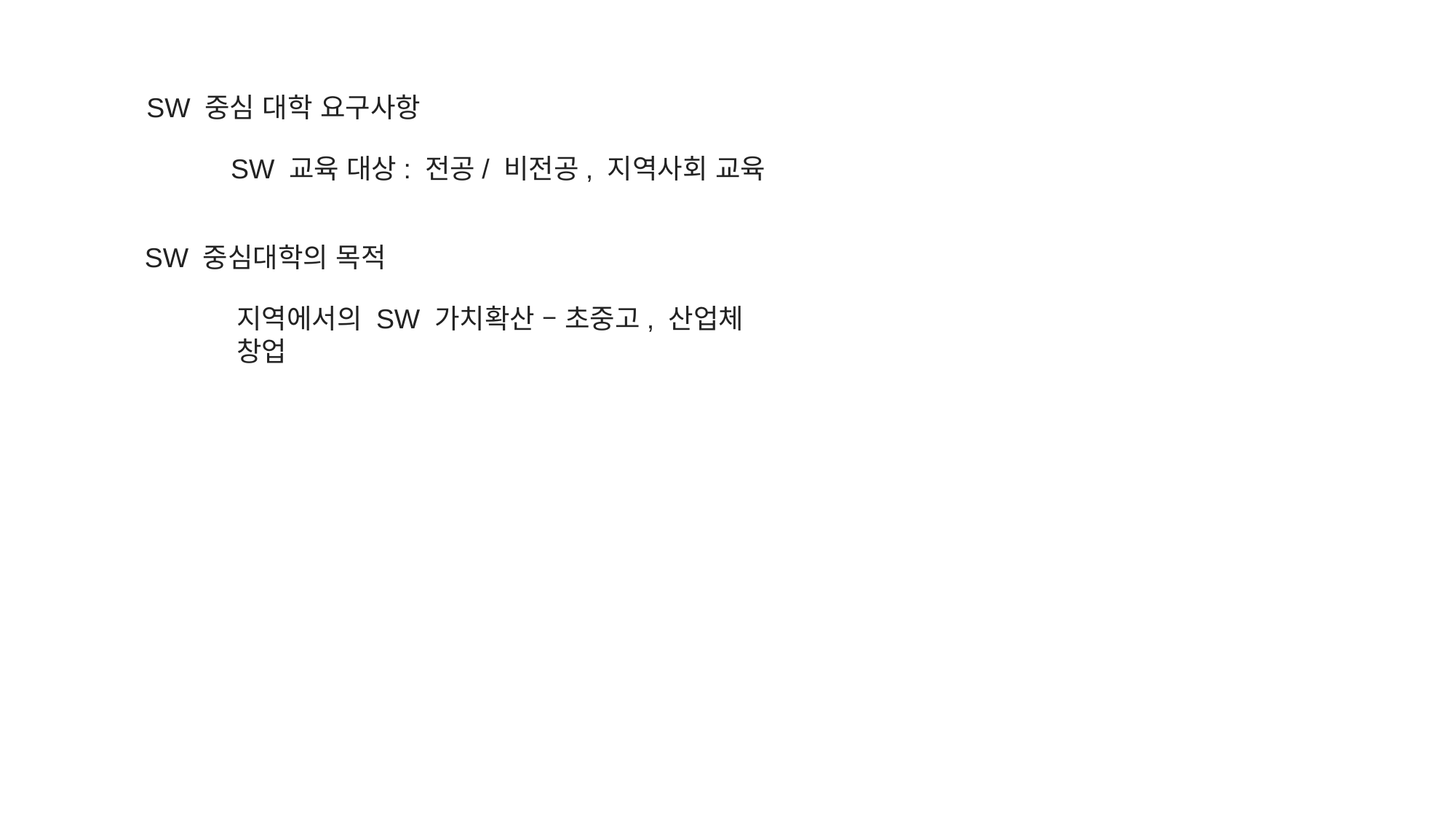

SW 중심 대학 요구사항
SW 교육 대상: 전공/ 비전공, 지역사회 교육
SW 중심대학의 목적
지역에서의 SW 가치확산 – 초중고, 산업체
창업